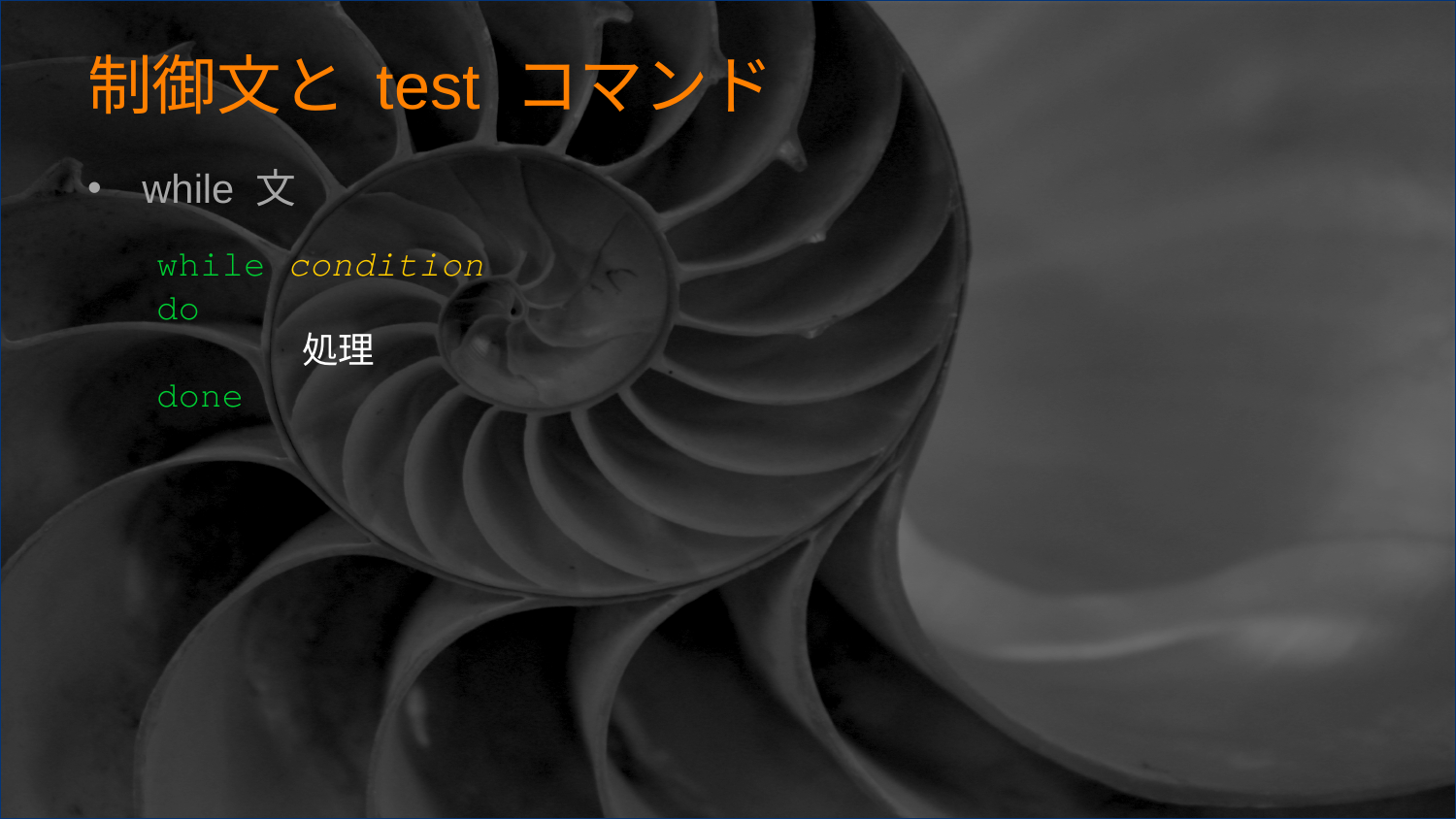

# 制御文と test コマンド
while 文

while condition
do
	処理
done